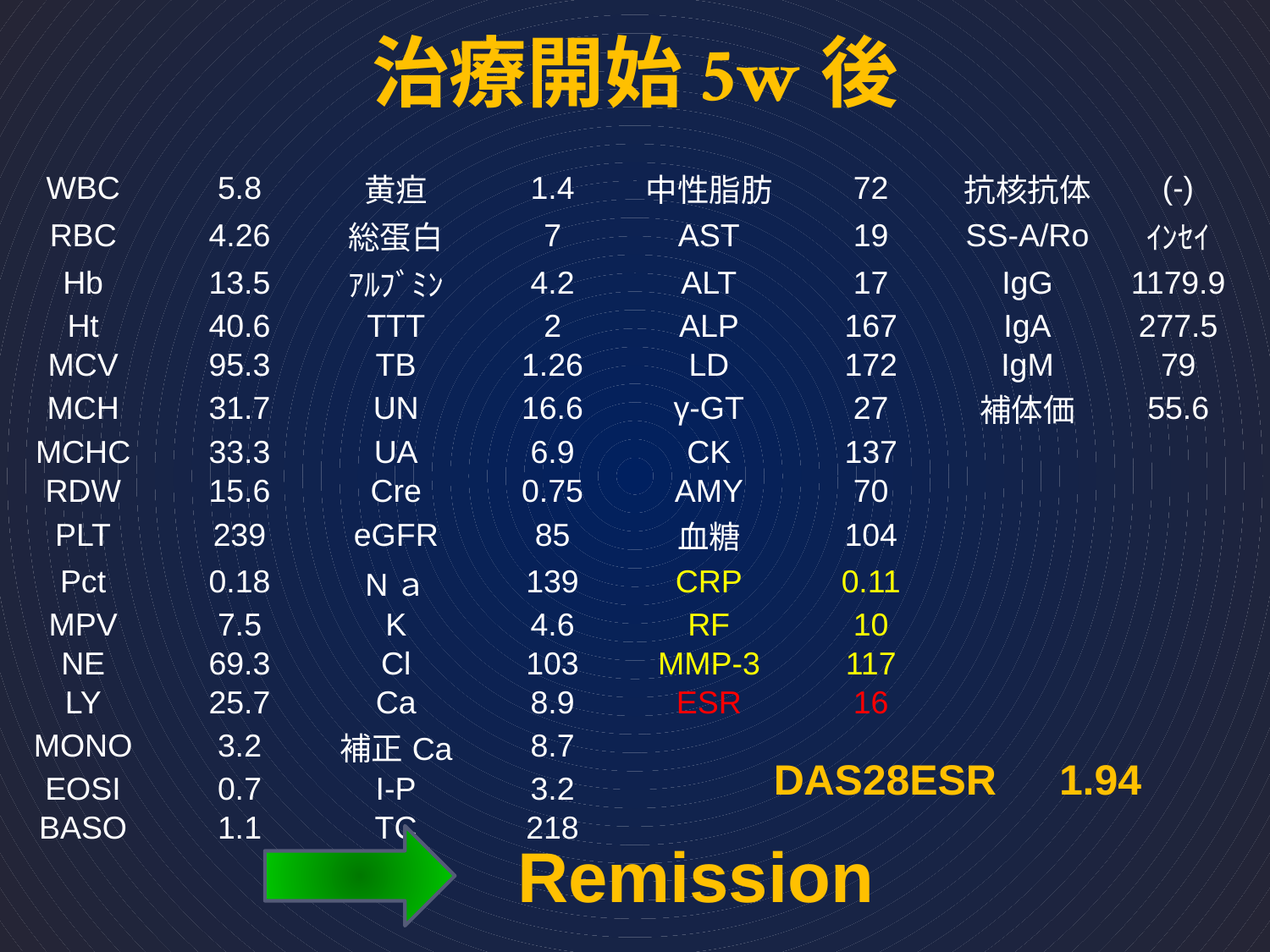

# 治療開始5w後
| WBC | 5.8 | 黄疸 | 1.4 | 中性脂肪 | 72 | 抗核抗体 | (-) |
| --- | --- | --- | --- | --- | --- | --- | --- |
| RBC | 4.26 | 総蛋白 | 7 | AST | 19 | SS-A/Ro | ｲﾝｾｲ |
| Hb | 13.5 | ｱﾙﾌﾞﾐﾝ | 4.2 | ALT | 17 | IgG | 1179.9 |
| Ht | 40.6 | TTT | 2 | ALP | 167 | IgA | 277.5 |
| MCV | 95.3 | TB | 1.26 | LD | 172 | IgM | 79 |
| MCH | 31.7 | UN | 16.6 | γ-GT | 27 | 補体価 | 55.6 |
| MCHC | 33.3 | UA | 6.9 | CK | 137 |  |  |
| RDW | 15.6 | Cre | 0.75 | AMY | 70 |  |  |
| PLT | 239 | eGFR | 85 | 血糖 | 104 |  |  |
| Pct | 0.18 | Nａ | 139 | CRP | 0.11 |  |  |
| MPV | 7.5 | K | 4.6 | RF | 10 |  |  |
| NE | 69.3 | Cl | 103 | MMP-3 | 117 |  |  |
| LY | 25.7 | Ca | 8.9 | ESR | 16 |  |  |
| MONO | 3.2 | 補正Ca | 8.7 |  |  |  |  |
| EOSI | 0.7 | I-P | 3.2 |  |  |  |  |
| BASO | 1.1 | TC | 218 |  |  |  |  |
DAS28ESR　1.94

Remission